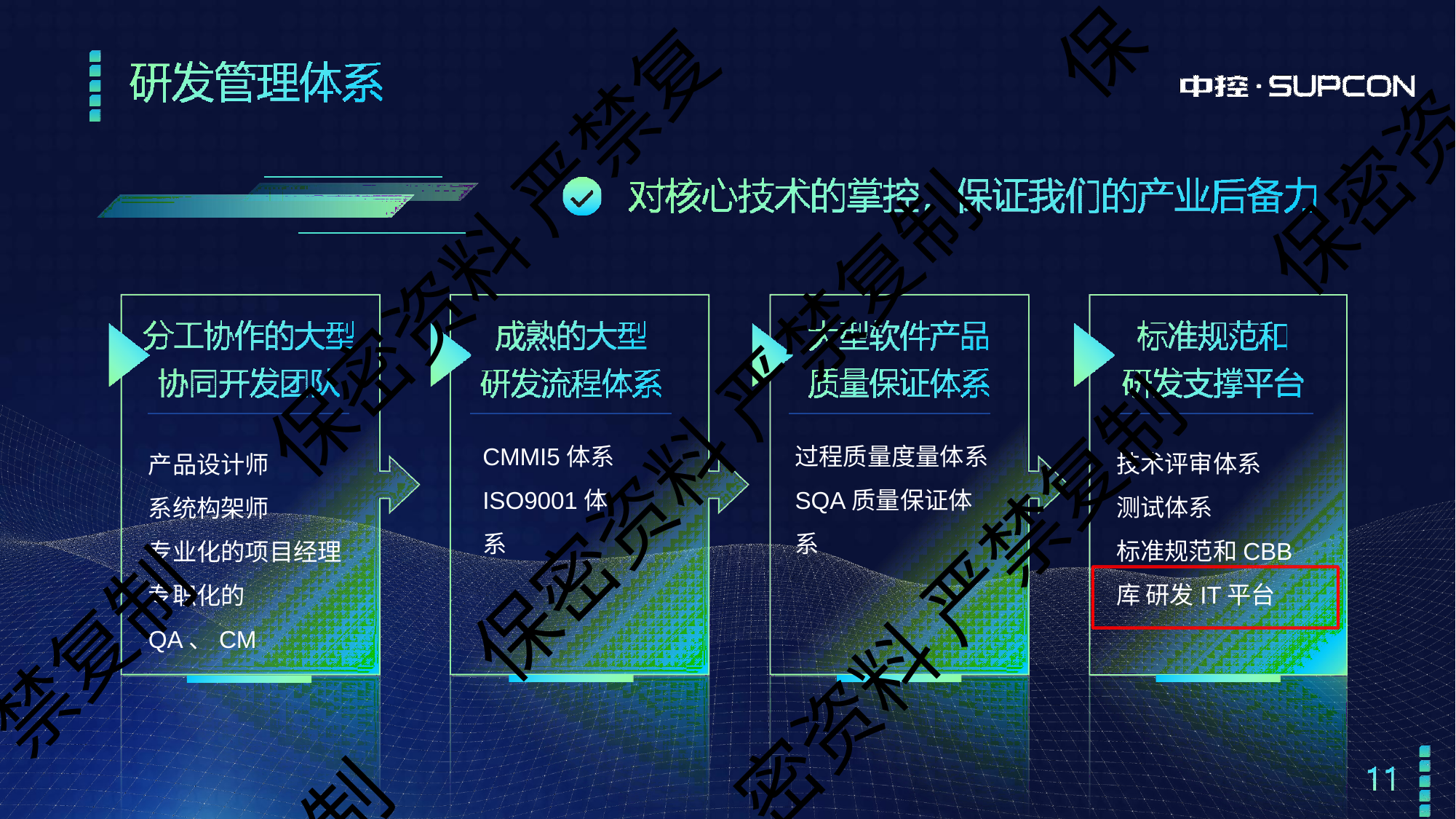

保

保密资

保密资料 严禁复

保密资料 严禁复制

CMMI5体系 ISO9001体系
过程质量度量体系 SQA质量保证体系
技术评审体系 测试体系
标准规范和CBB库 研发IT平台
产品设计师 系统构架师
专业化的项目经理 专职化的QA、CM
密资料 严禁复制

禁复制

制